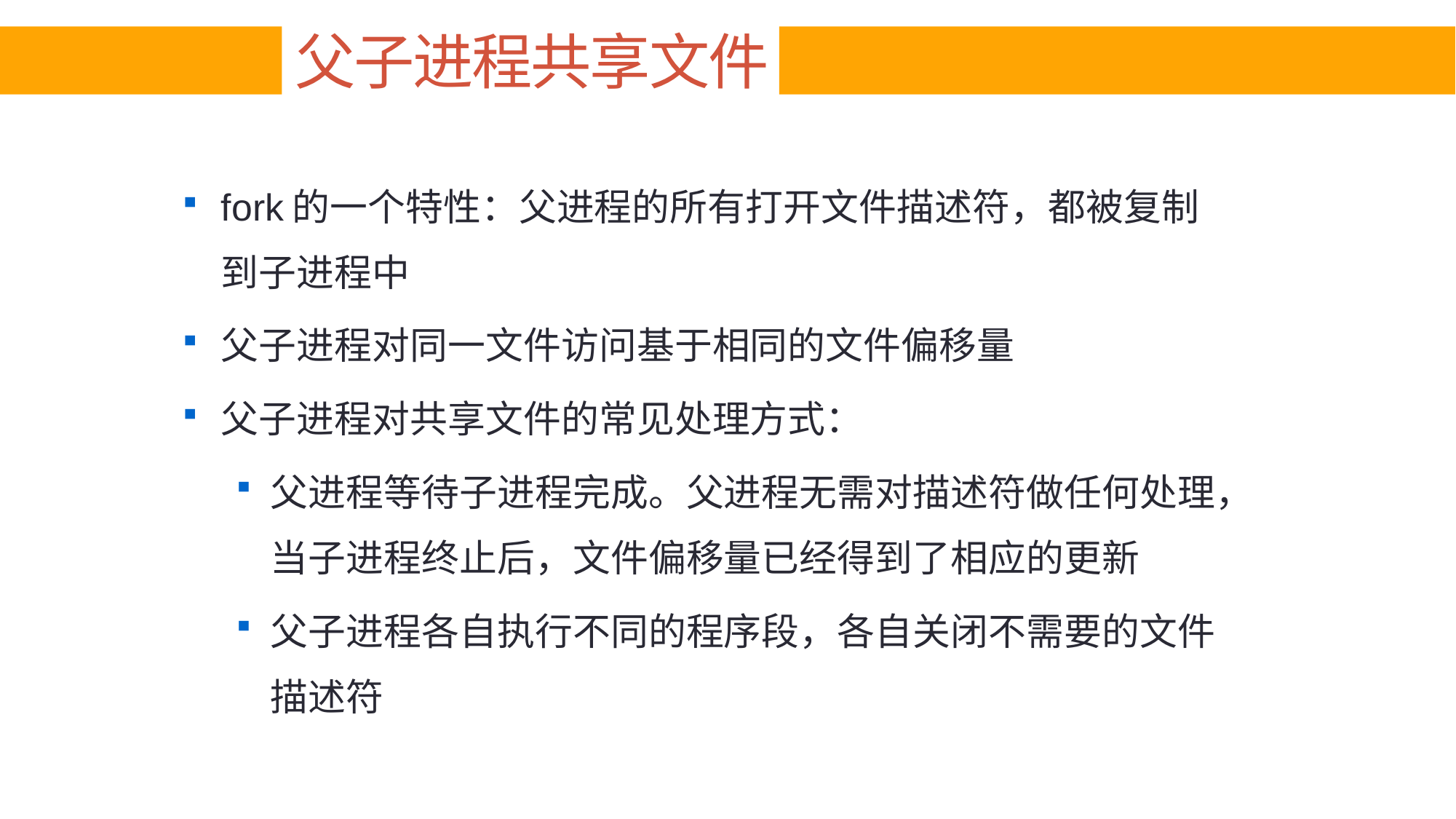

# 父子进程共享文件

fork的一个特性：父进程的所有打开文件描述符，都被复制到子进程中
父子进程对同一文件访问基于相同的文件偏移量
父子进程对共享文件的常见处理方式：
父进程等待子进程完成。父进程无需对描述符做任何处理，当子进程终止后，文件偏移量已经得到了相应的更新
父子进程各自执行不同的程序段，各自关闭不需要的文件描述符